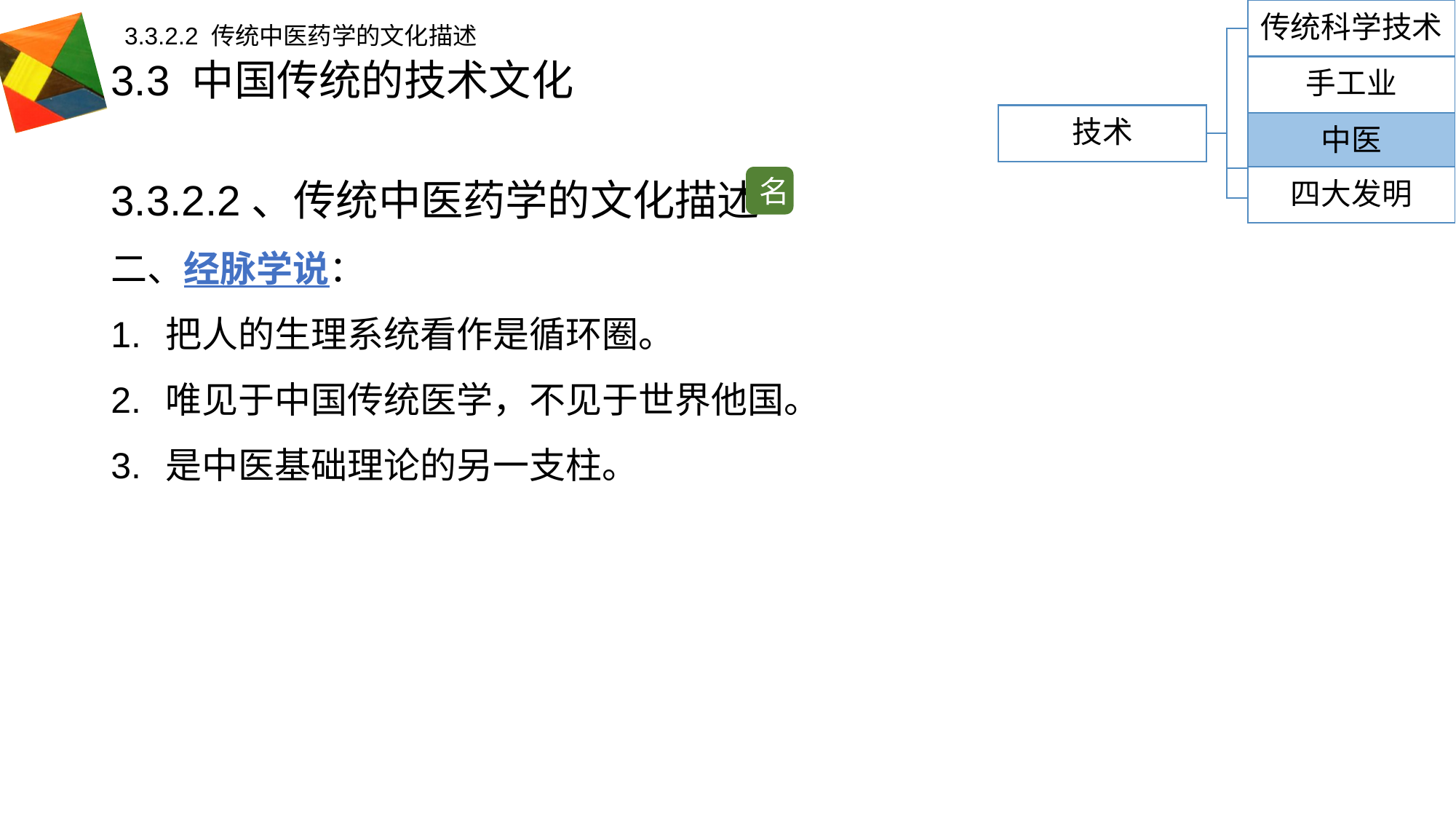

传统科学技术
3.3.2.2 传统中医药学的文化描述

# 3.3 中国传统的技术文化
手工业
技术
中医

3.3.2.2、传统中医药学的文化描述
二、经脉学说：
把人的生理系统看作是循环圈。
唯见于中国传统医学，不见于世界他国。
是中医基础理论的另一支柱。
名
四大发明
149